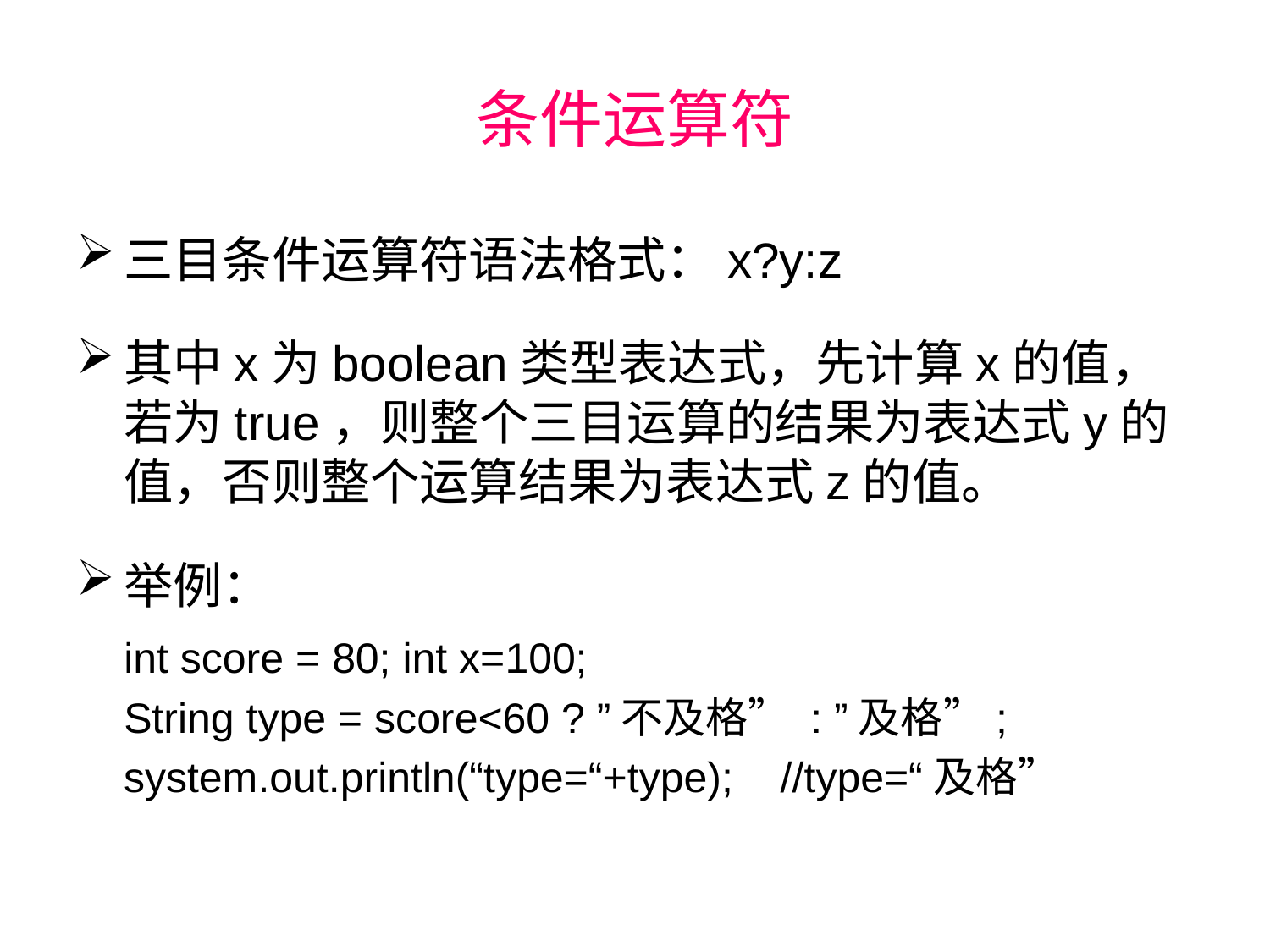

# 条件运算符
三目条件运算符语法格式：x?y:z

其中x为boolean类型表达式，先计算x的值，若为true，则整个三目运算的结果为表达式y的值，否则整个运算结果为表达式z的值。

举例：
	int score = 80; int x=100;
	String type = score<60 ? ”不及格” : ”及格”;
    system.out.println(“type=“+type);    //type=“及格”